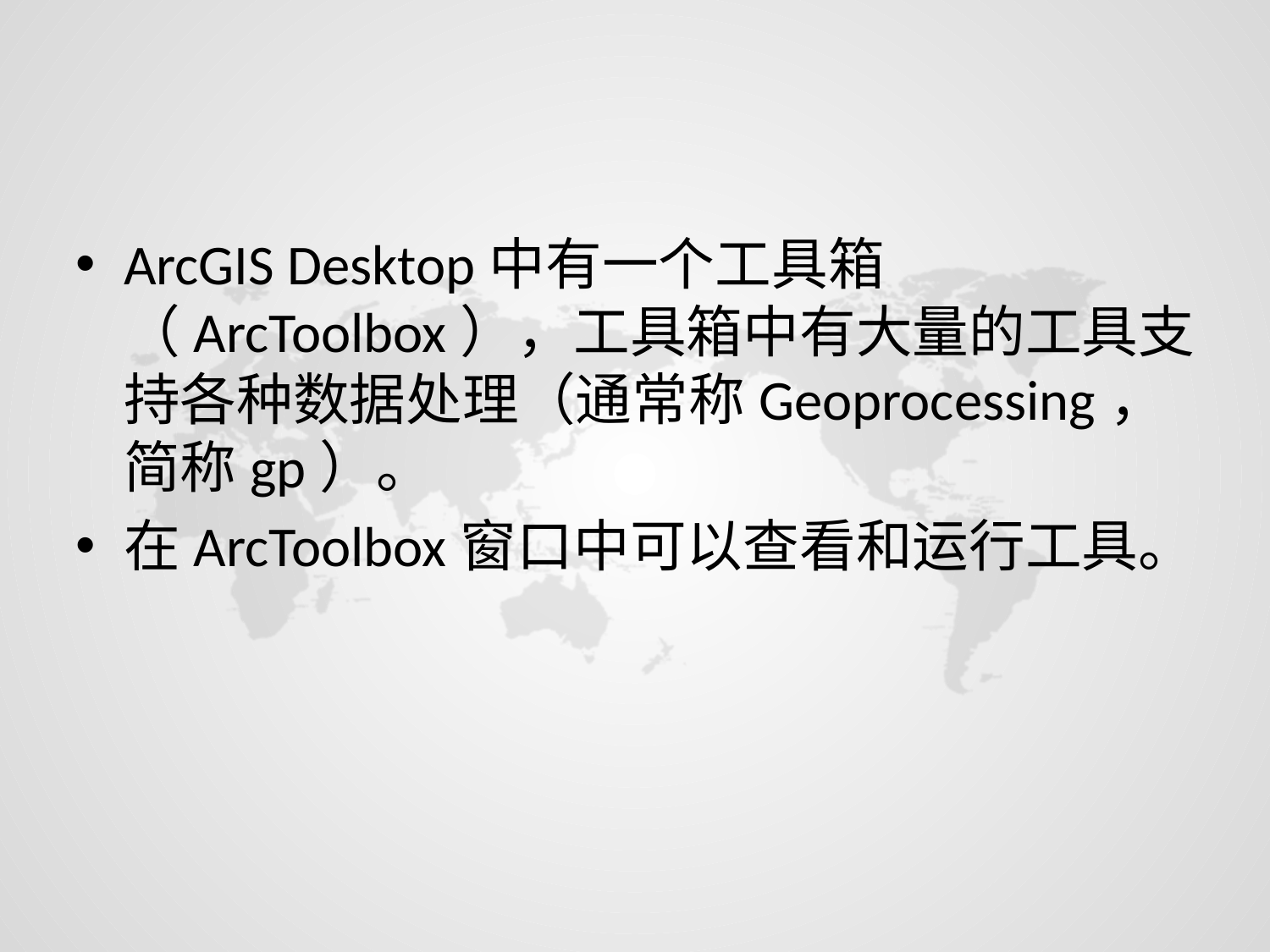

ArcGIS Desktop中有一个工具箱（ArcToolbox），工具箱中有大量的工具支持各种数据处理（通常称Geoprocessing，简称gp）。
在ArcToolbox窗口中可以查看和运行工具。